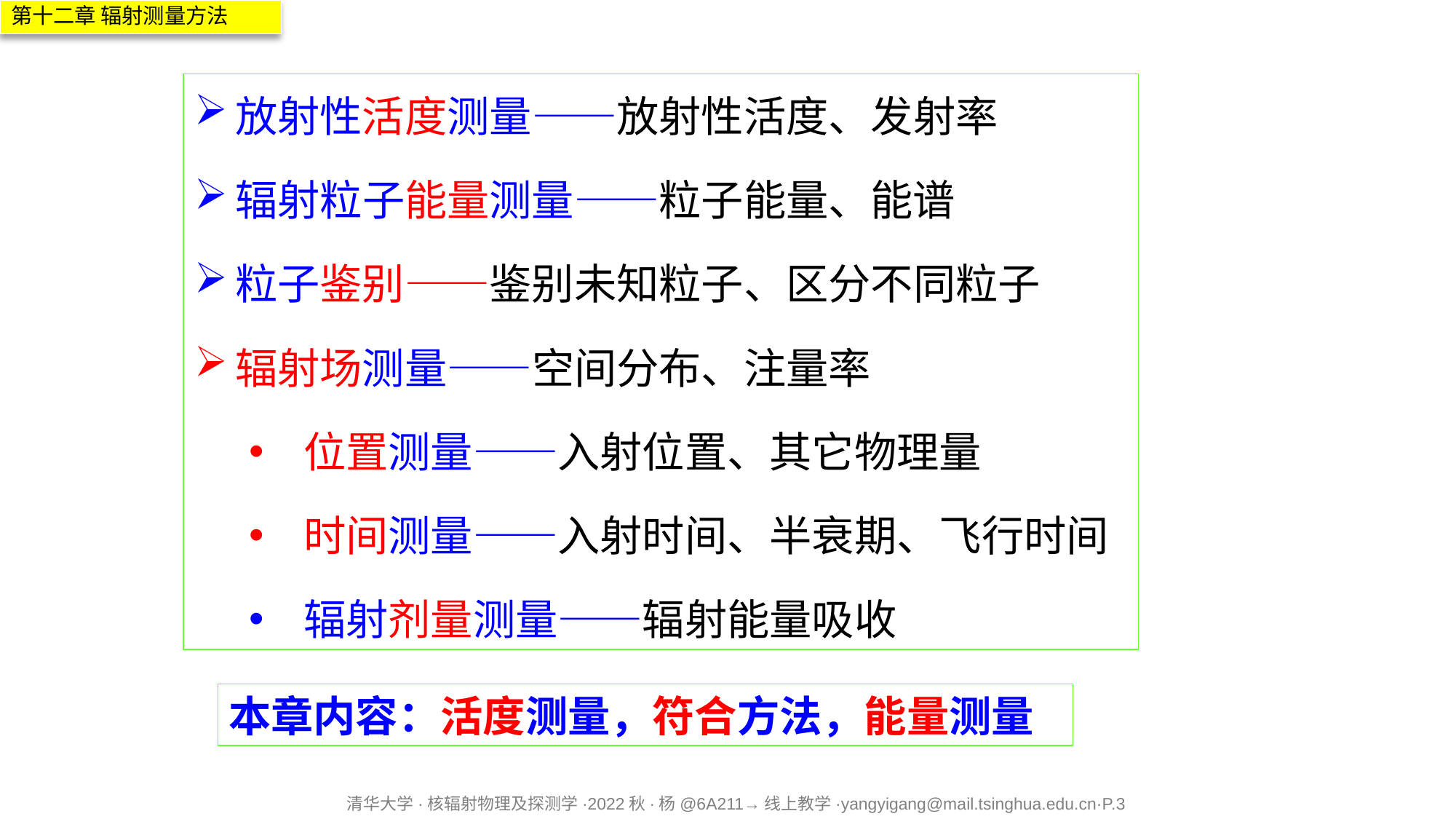

第十二章 辐射测量方法

放射性活度测量——放射性活度、发射率
辐射粒子能量测量——粒子能量、能谱
粒子鉴别——鉴别未知粒子、区分不同粒子
辐射场测量——空间分布、注量率
位置测量——入射位置、其它物理量
时间测量——入射时间、半衰期、飞行时间
辐射剂量测量——辐射能量吸收
本章内容：活度测量，符合方法，能量测量